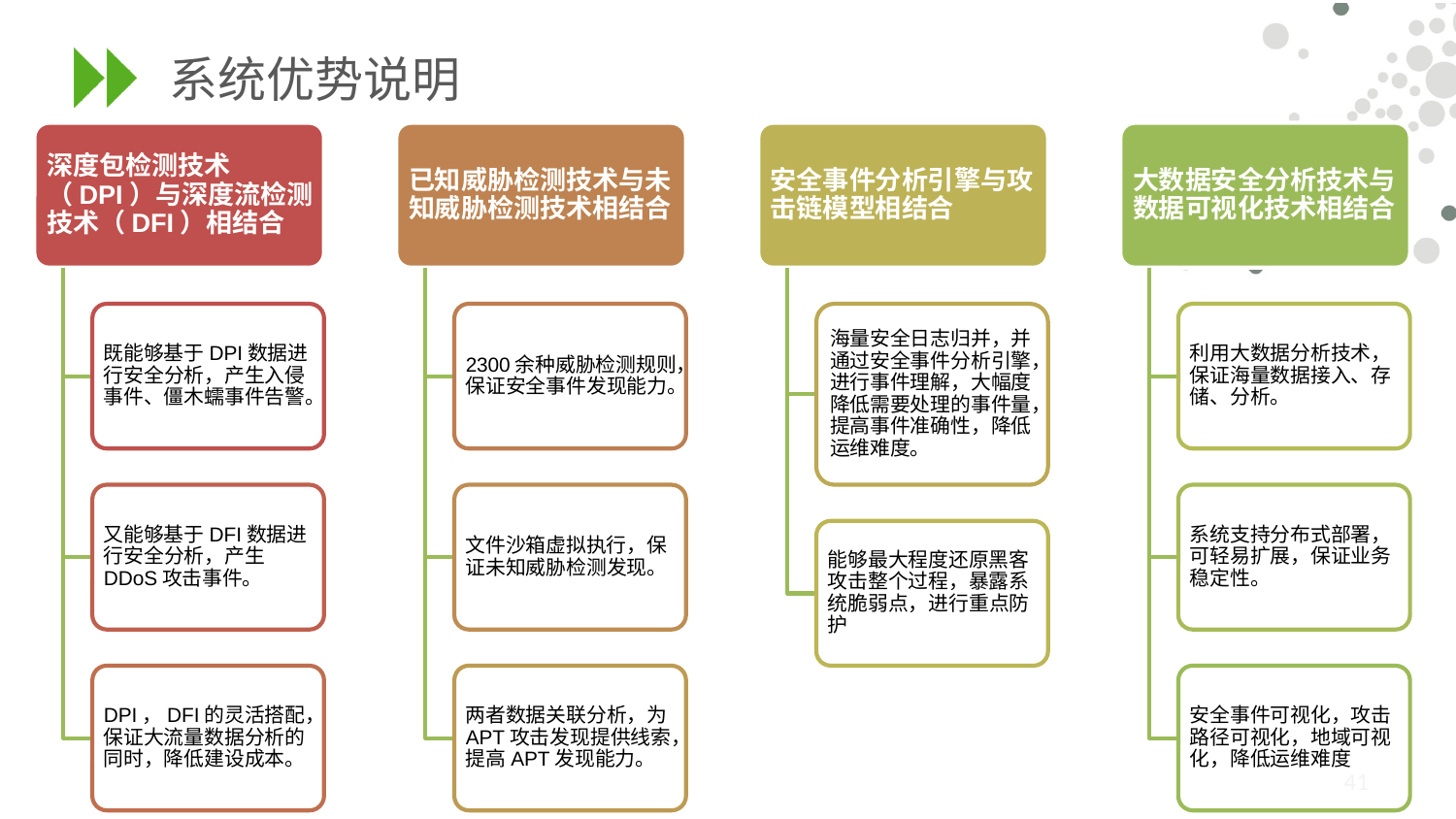

# 系统优势说明
深度包检测技术（DPI）与深度流检测技术（DFI）相结合
既能够基于DPI数据进行安全分析，产生入侵事件、僵木蠕事件告警。
又能够基于DFI数据进行安全分析，产生DDoS攻击事件。
DPI，DFI的灵活搭配，保证大流量数据分析的同时，降低建设成本。
已知威胁检测技术与未知威胁检测技术相结合
2300余种威胁检测规则，保证安全事件发现能力。
文件沙箱虚拟执行，保证未知威胁检测发现。
两者数据关联分析，为APT攻击发现提供线索，提高APT发现能力。
安全事件分析引擎与攻击链模型相结合
海量安全日志归并，并通过安全事件分析引擎，进行事件理解，大幅度降低需要处理的事件量，提高事件准确性，降低运维难度。
能够最大程度还原黑客攻击整个过程，暴露系统脆弱点，进行重点防护
大数据安全分析技术与数据可视化技术相结合
利用大数据分析技术，保证海量数据接入、存储、分析。
系统支持分布式部署，可轻易扩展，保证业务稳定性。
安全事件可视化，攻击路径可视化，地域可视化，降低运维难度
41